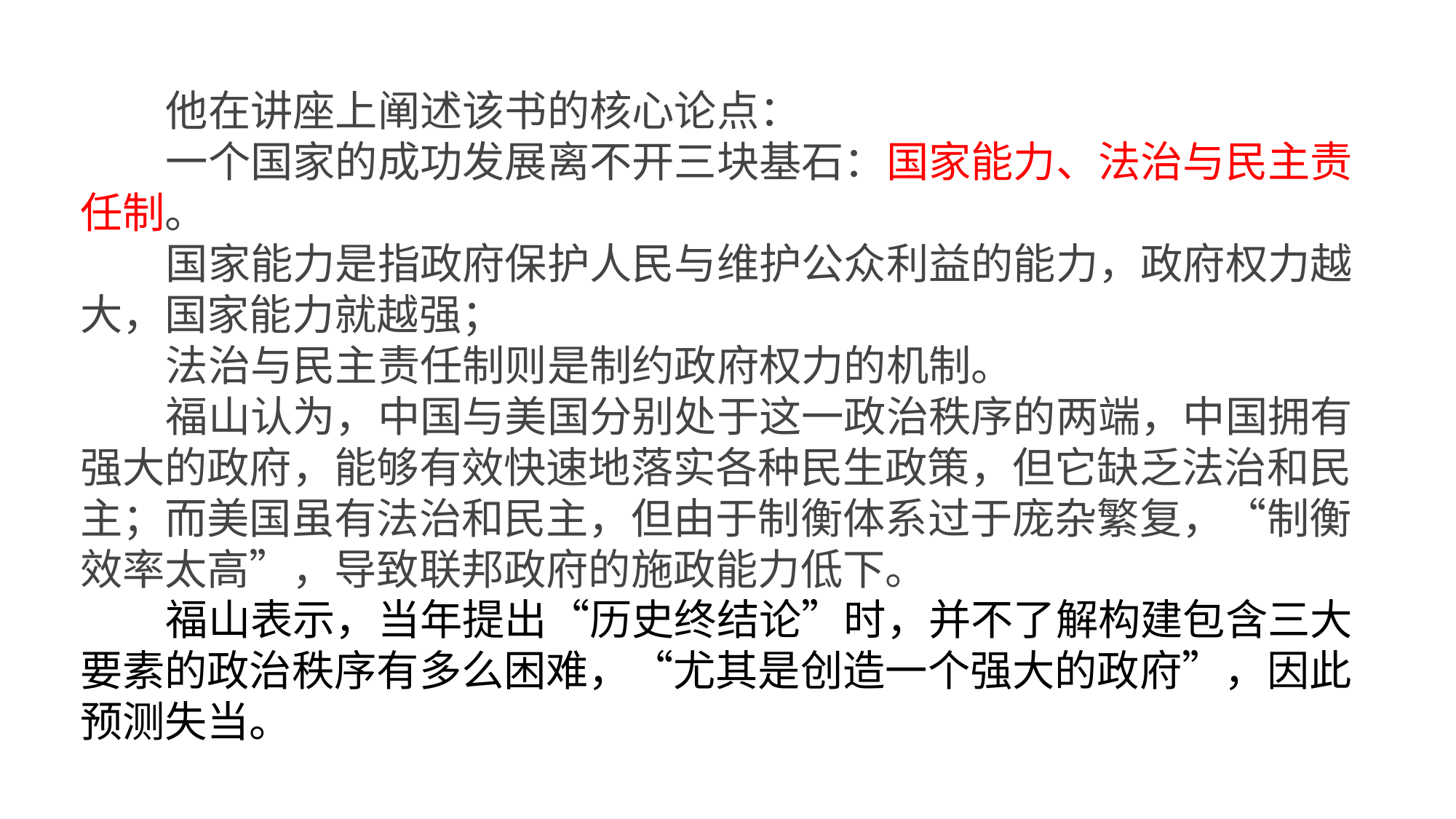

他在讲座上阐述该书的核心论点：
        一个国家的成功发展离不开三块基石：国家能力、法治与民主责任制。
        国家能力是指政府保护人民与维护公众利益的能力，政府权力越大，国家能力就越强；
        法治与民主责任制则是制约政府权力的机制。
        福山认为，中国与美国分别处于这一政治秩序的两端，中国拥有强大的政府，能够有效快速地落实各种民生政策，但它缺乏法治和民主；而美国虽有法治和民主，但由于制衡体系过于庞杂繁复，“制衡效率太高”，导致联邦政府的施政能力低下。
        福山表示，当年提出“历史终结论”时，并不了解构建包含三大要素的政治秩序有多么困难，“尤其是创造一个强大的政府”，因此预测失当。